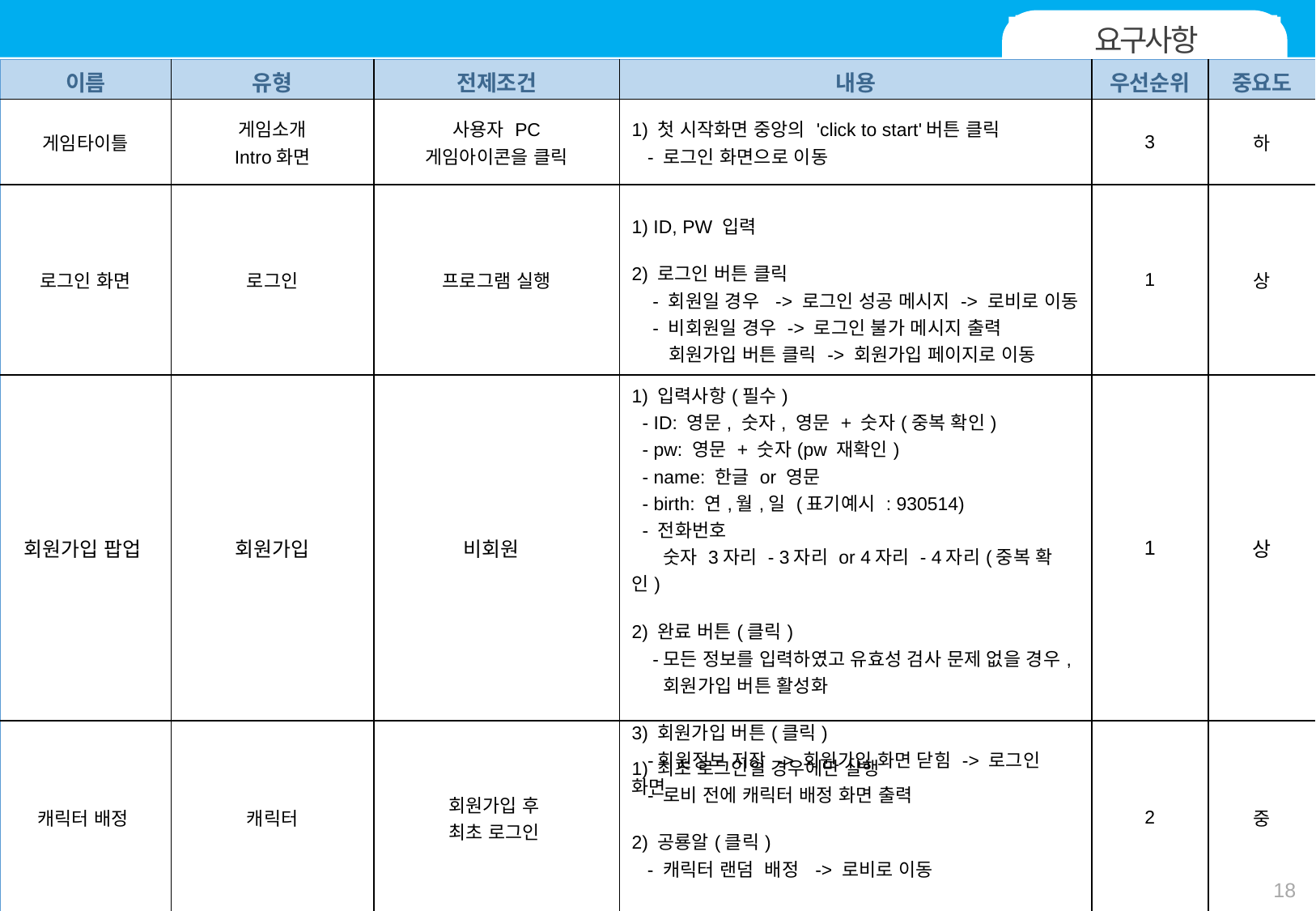

I. 요구사항 정의서
요구사항
| 이름 | 유형 | 전제조건 | 내용 | 우선순위 | 중요도 |
| --- | --- | --- | --- | --- | --- |
| 게임타이틀 | 게임소개 Intro화면 | 사용자 PC 게임아이콘을 클릭 | 1) 첫 시작화면 중앙의 'click to start'버튼 클릭 - 로그인 화면으로 이동 | 3 | 하 |
| 로그인 화면 | 로그인 | 프로그램 실행 | 1) ID, PW 입력 2) 로그인 버튼 클릭 - 회원일 경우 -> 로그인 성공 메시지 -> 로비로 이동 - 비회원일 경우 -> 로그인 불가 메시지 출력 회원가입 버튼 클릭 -> 회원가입 페이지로 이동 | 1 | 상 |
| 회원가입 팝업 | 회원가입 | 비회원 | 1) 입력사항(필수) - ID: 영문, 숫자, 영문 + 숫자(중복 확인) - pw: 영문 + 숫자(pw 재확인) - name: 한글 or 영문 - birth: 연,월,일 (표기예시 : 930514) - 전화번호 숫자 3자리 - 3자리 or 4자리 - 4자리(중복 확인) 2) 완료 버튼(클릭) -모든 정보를 입력하였고 유효성 검사 문제 없을 경우, 회원가입 버튼 활성화 3) 회원가입 버튼(클릭) -회원정보 저장 -> 회원가입 화면 닫힘 -> 로그인 화면 | 1 | 상 |
| 캐릭터 배정 | 캐릭터 | 회원가입 후 최초 로그인 | 1) 최초 로그인일 경우에만 실행 - 로비 전에 캐릭터 배정 화면 출력 2) 공룡알(클릭) - 캐릭터 랜덤 배정 -> 로비로 이동 | 2 | 중 |
18